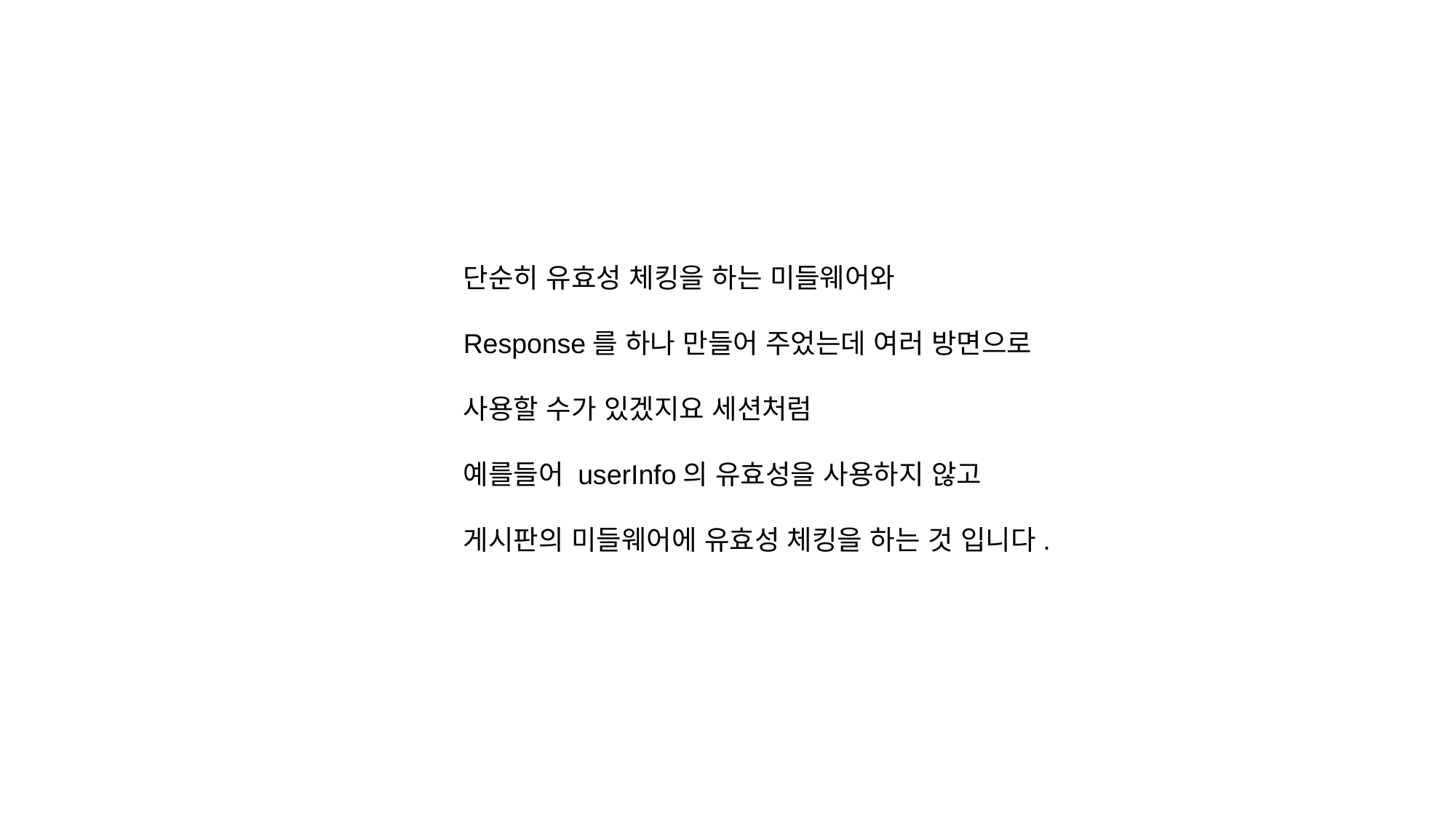

단순히 유효성 체킹을 하는 미들웨어와

Response를 하나 만들어 주었는데 여러 방면으로

사용할 수가 있겠지요 세션처럼

예를들어 userInfo의 유효성을 사용하지 않고

게시판의 미들웨어에 유효성 체킹을 하는 것 입니다.